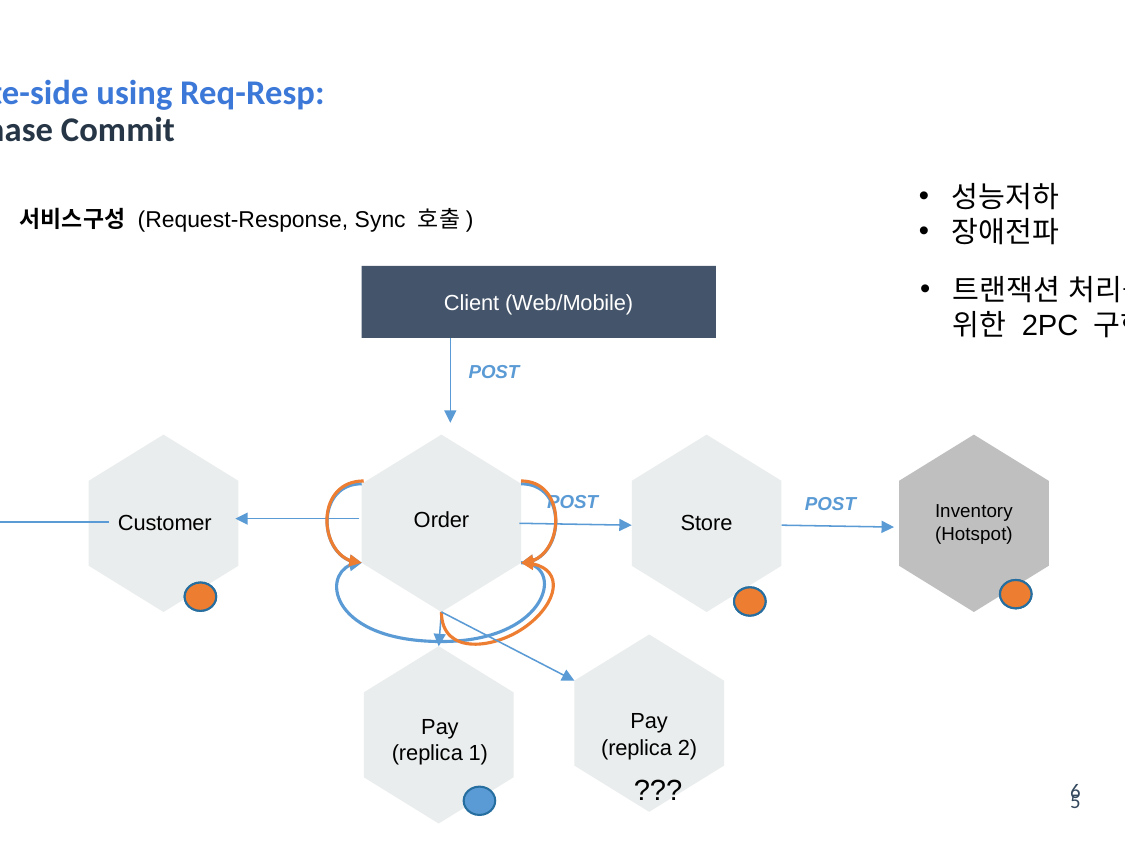

# Write-side using Req-Resp:
2-Phase Commit
성능저하
장애전파
서비스구성 (Request-Response, Sync 호출)
트랜잭션 처리를 위한 2PC 구현
Client (Web/Mobile)
POST

Customer

Order

Store

Inventory
(Hotspot)

Kakao Talk
POST
POST

Pay
(replica 1)

Pay
(replica 2)
???